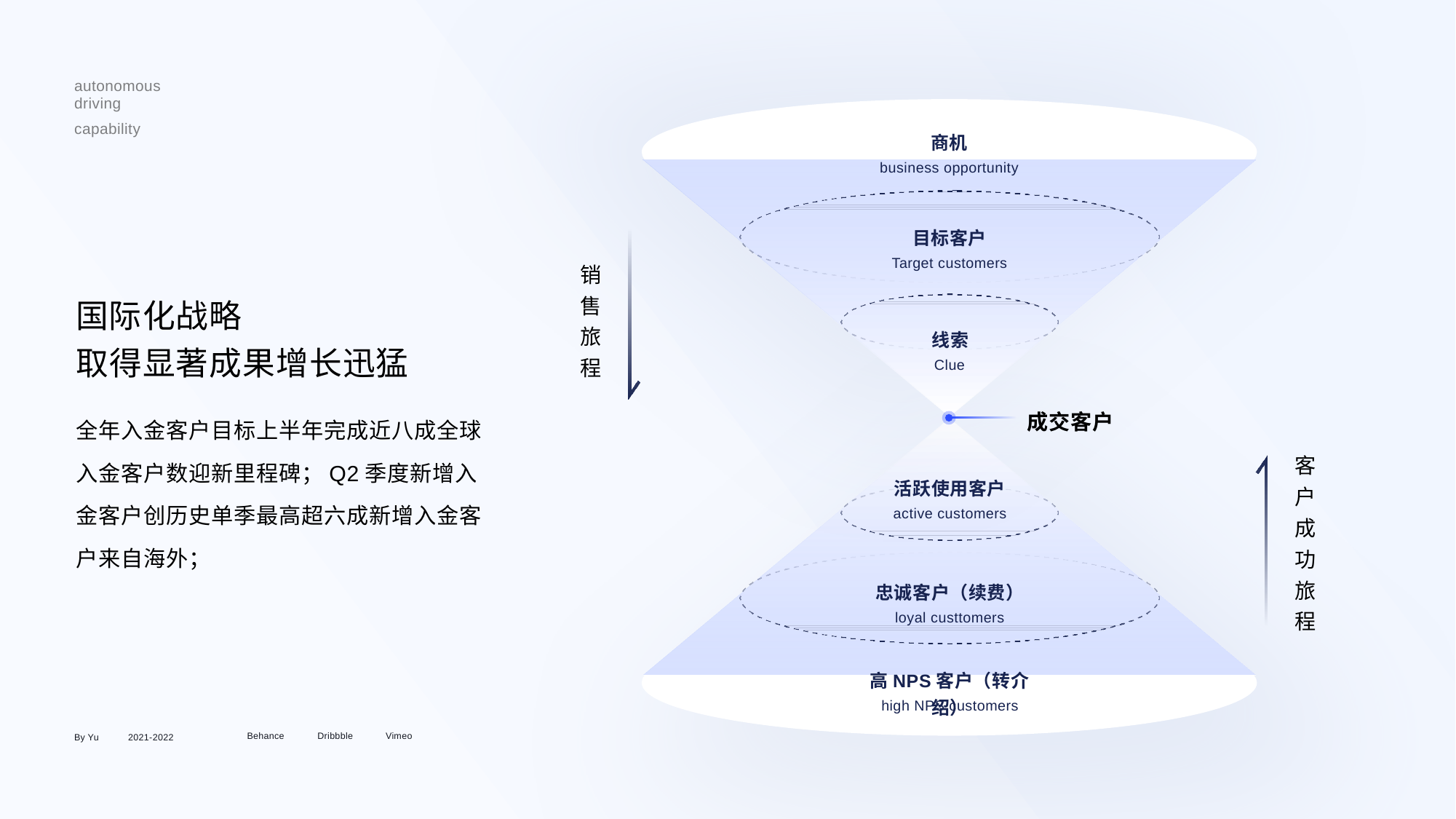

autonomous
driving
capability

商机
business opportunity
目标客户

Target customers
销售旅程
国际化战略
取得显著成果增长迅猛
线索
Clue
全年入金客户目标上半年完成近八成全球入金客户数迎新里程碑；Q2季度新增入金客户创历史单季最高超六成新增入金客户来自海外；
成交客户

客户成功旅程

活跃使用客户
active customers
忠诚客户（续费）
loyal custtomers
高NPS客户（转介绍）
high NPS customers
Behance
Dribbble
Vimeo
By Yu
2021-2022